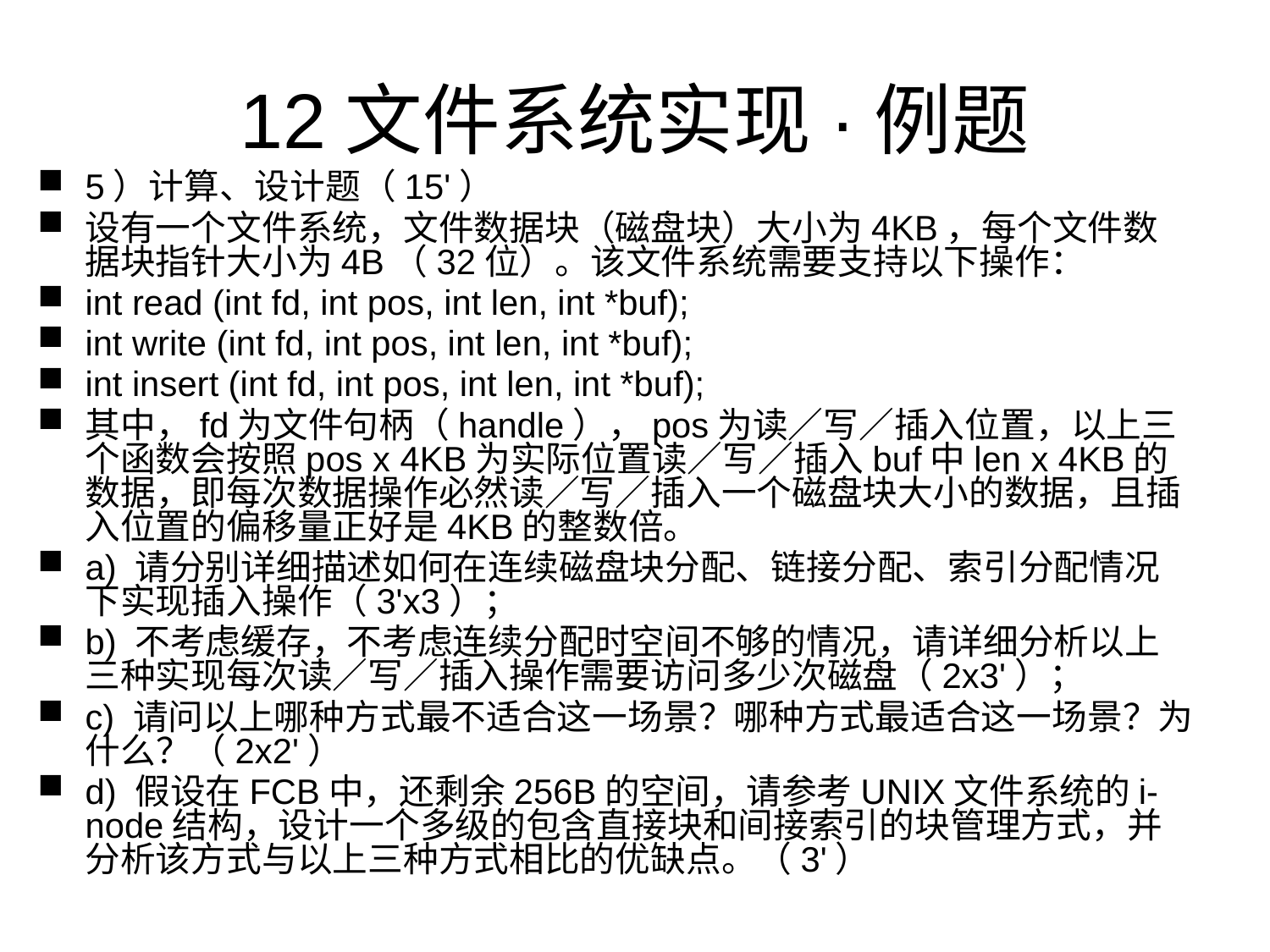

# 12文件系统实现·例题
5）计算、设计题（15'）
设有一个文件系统，文件数据块（磁盘块）大小为4KB，每个文件数据块指针大小为4B（32位）。该文件系统需要支持以下操作：
int read (int fd, int pos, int len, int *buf);
int write (int fd, int pos, int len, int *buf);
int insert (int fd, int pos, int len, int *buf);
其中，fd为文件句柄（handle），pos为读／写／插入位置，以上三个函数会按照pos x 4KB为实际位置读／写／插入buf中len x 4KB的数据，即每次数据操作必然读／写／插入一个磁盘块大小的数据，且插入位置的偏移量正好是4KB的整数倍。
a) 请分别详细描述如何在连续磁盘块分配、链接分配、索引分配情况下实现插入操作（3'x3）；
b) 不考虑缓存，不考虑连续分配时空间不够的情况，请详细分析以上三种实现每次读／写／插入操作需要访问多少次磁盘（2x3'）；
c) 请问以上哪种方式最不适合这一场景？哪种方式最适合这一场景？为什么？（2x2'）
d) 假设在FCB中，还剩余256B的空间，请参考UNIX文件系统的i-node结构，设计一个多级的包含直接块和间接索引的块管理方式，并分析该方式与以上三种方式相比的优缺点。（3'）